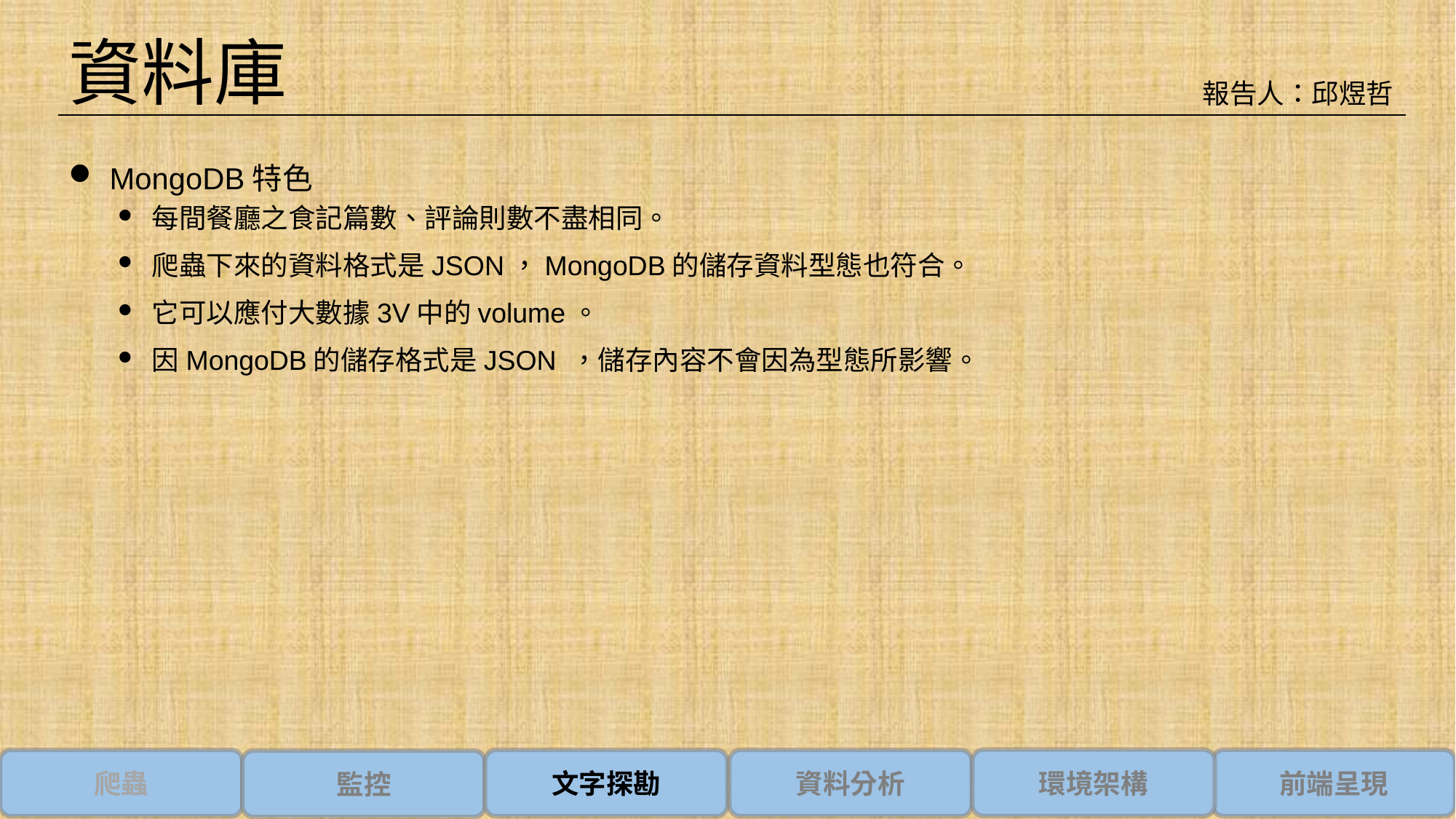

資料庫
報告人：邱煜哲

MongoDB特色
每間餐廳之食記篇數、評論則數不盡相同。
爬蟲下來的資料格式是JSON，MongoDB的儲存資料型態也符合。
它可以應付大數據3V中的volume。
因MongoDB的儲存格式是JSON ，儲存內容不會因為型態所影響。

環境架構
文字探勘
資料分析
爬蟲
監控
前端呈現